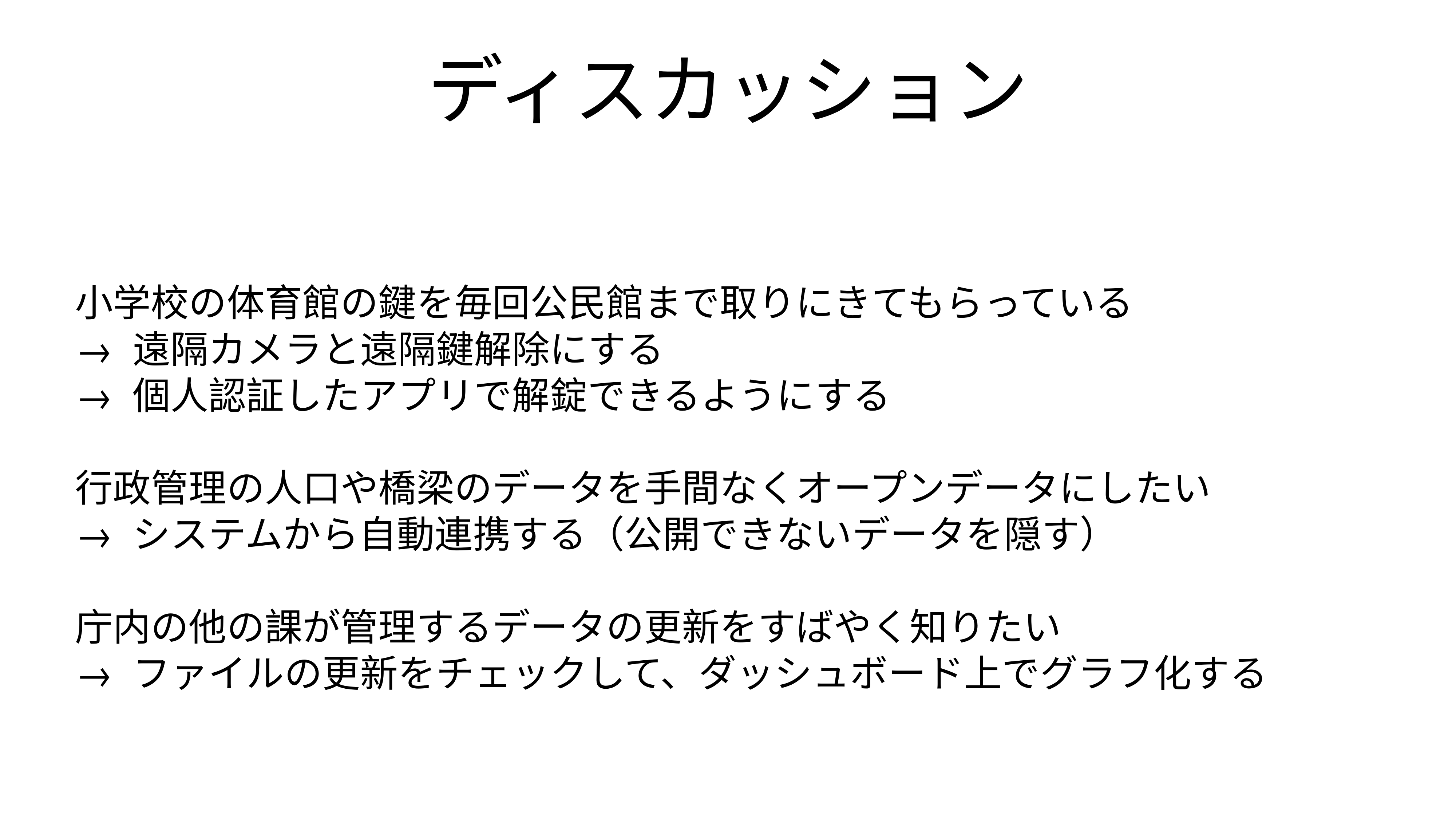

# ディスカッション
小学校の体育館の鍵を毎回公民館まで取りにきてもらっている
→ 遠隔カメラと遠隔鍵解除にする
→ 個人認証したアプリで解錠できるようにする

行政管理の人口や橋梁のデータを手間なくオープンデータにしたい
→ システムから自動連携する（公開できないデータを隠す）

庁内の他の課が管理するデータの更新をすばやく知りたい
→ ファイルの更新をチェックして、ダッシュボード上でグラフ化する